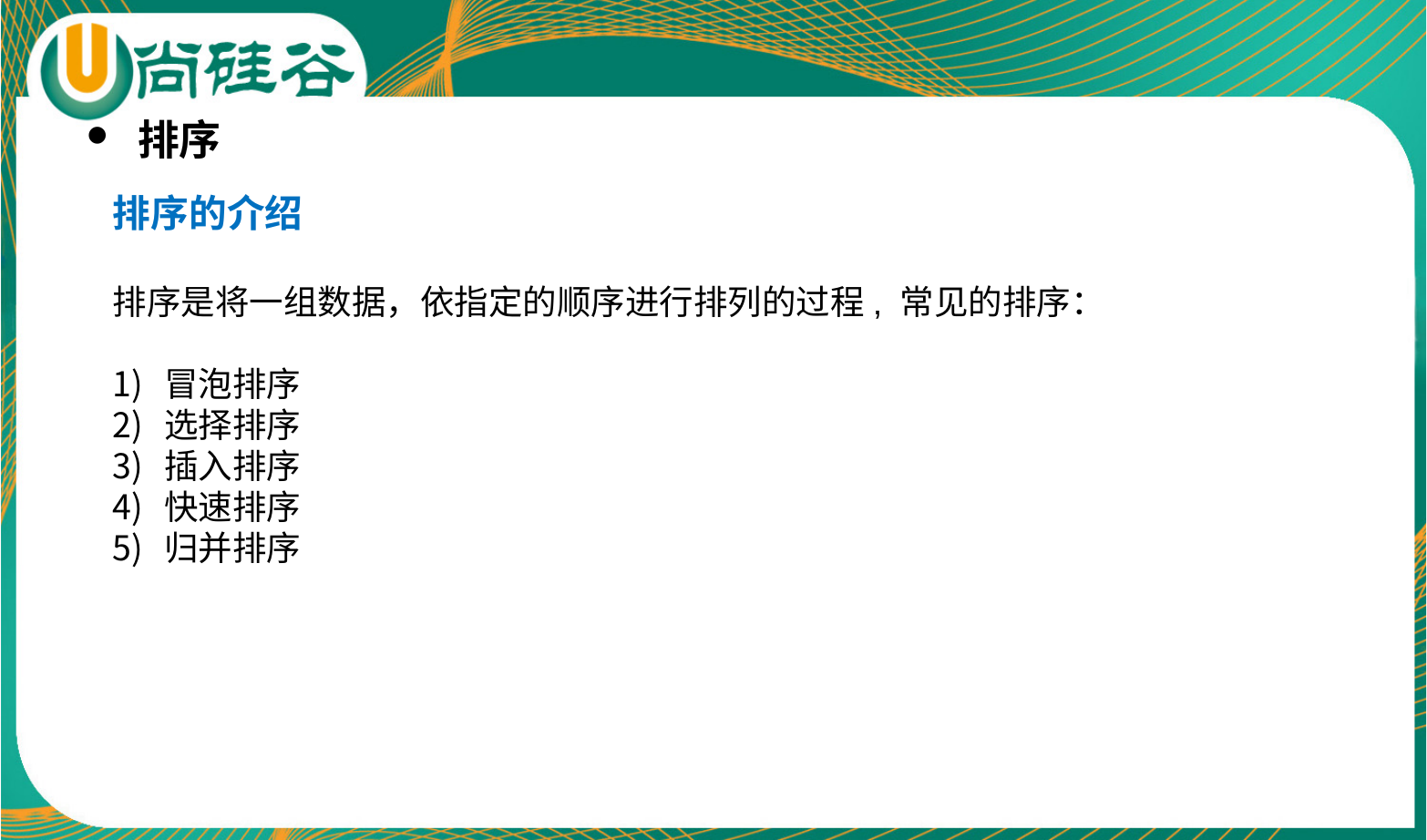

排序
排序的介绍

排序是将一组数据，依指定的顺序进行排列的过程, 常见的排序：

冒泡排序
选择排序
插入排序
快速排序
归并排序